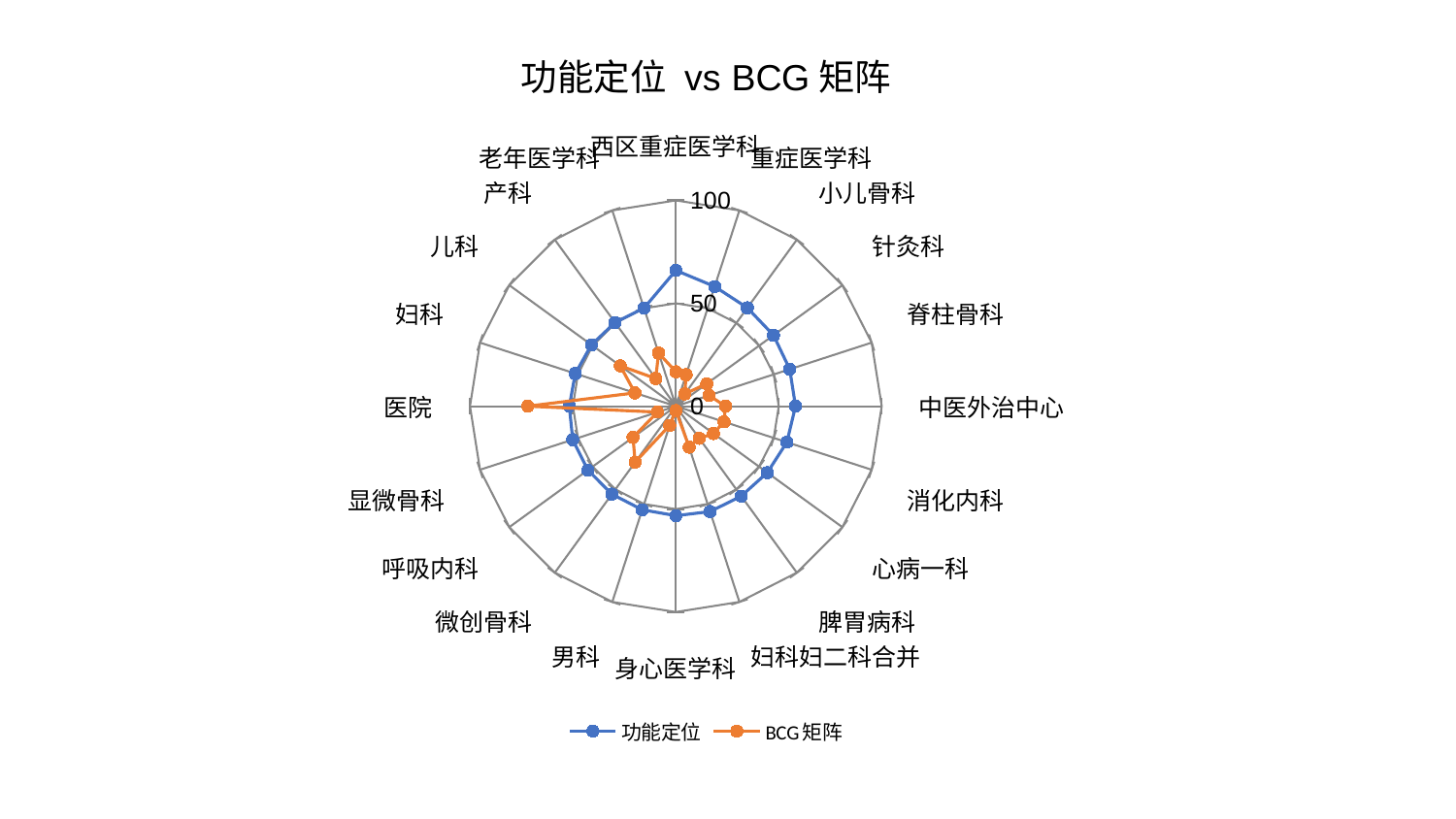

### Chart: 功能定位 vs BCG矩阵

| Category | 功能定位 | BCG矩阵 |
|---|---|---|
| 西区重症医学科 | 65.99838301953872 | 16.712001287525514 |
| 重症医学科 | 61.121669492236144 | 16.11098156164169 |
| 小儿骨科 | 59.087765169078686 | 7.355984485221768 |
| 针灸科 | 58.66533441480014 | 18.56465098984758 |
| 脊柱骨科 | 58.16865669310423 | 16.930135975062576 |
| 中医外治中心 | 58.143214780251654 | 24.111651227707604 |
| 消化内科 | 56.71850384549827 | 24.60780420756413 |
| 心病一科 | 54.92994107261996 | 22.597086729436317 |
| 脾胃病科 | 54.030554833882526 | 19.341381640330166 |
| 妇科妇二科合并 | 53.83607955595682 | 20.91885445488242 |
| 身心医学科 | 53.20622034091733 | 2.169099482561484 |
| 男科 | 52.89645037695409 | 9.80956951357878 |
| 微创骨科 | 52.83782485869435 | 33.63654157309014 |
| 呼吸内科 | 52.813485580094294 | 25.73875306985744 |
| 显微骨科 | 52.67576318249433 | 9.340082566592681 |
| 医院 | 51.752753345147454 | 71.8993781274222 |
| 妇科 | 51.36300682062474 | 20.892396192210352 |
| 儿科 | 50.69617257556357 | 33.393630235697344 |
| 产科 | 50.258066592410174 | 16.6493847860514 |
| 老年医学科 | 50.11219038708567 | 27.169557896024376 |
38